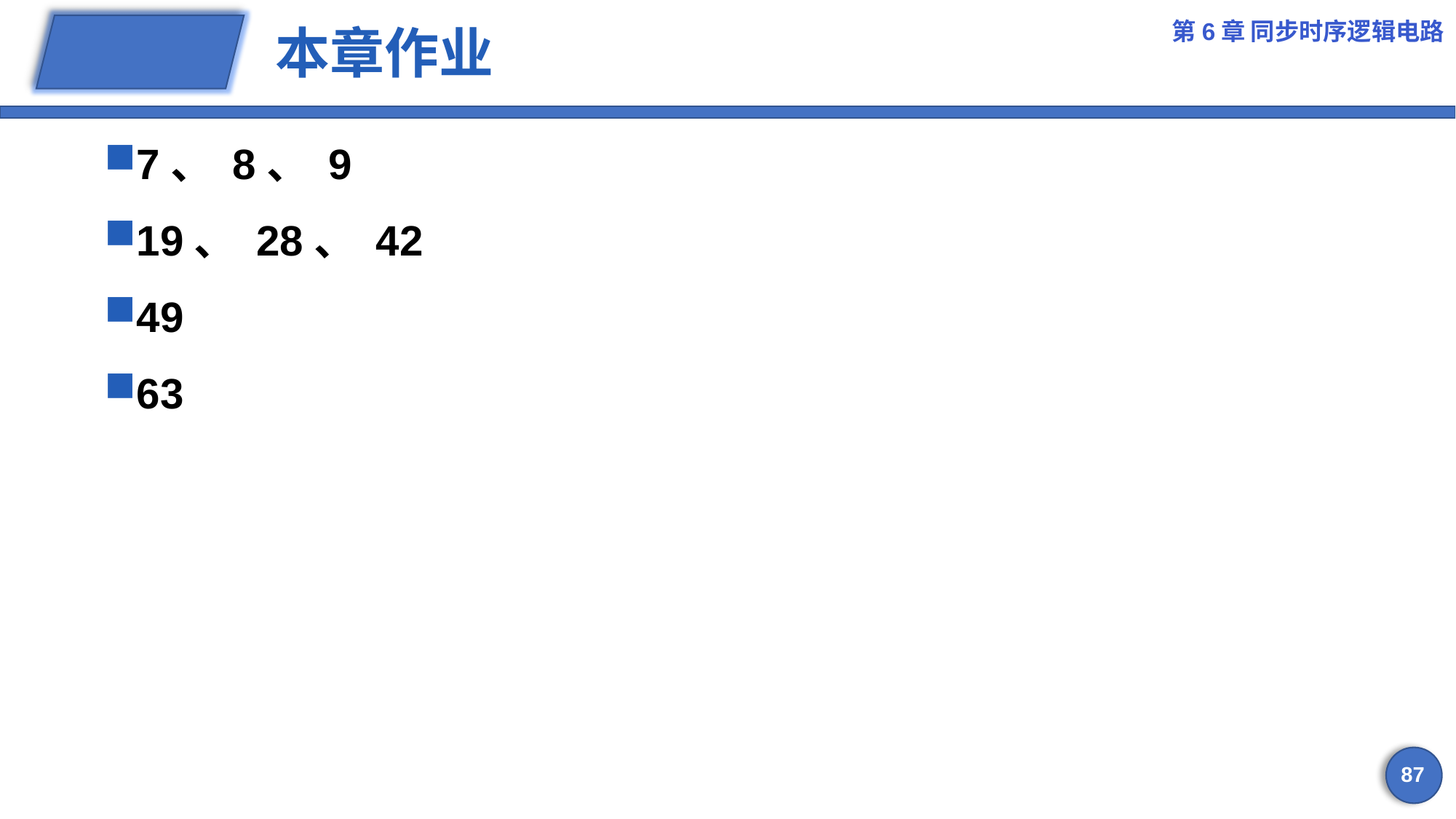

第6章 同步时序逻辑电路
# 本章作业

7、 8、 9
19、 28、 42
49
63
87